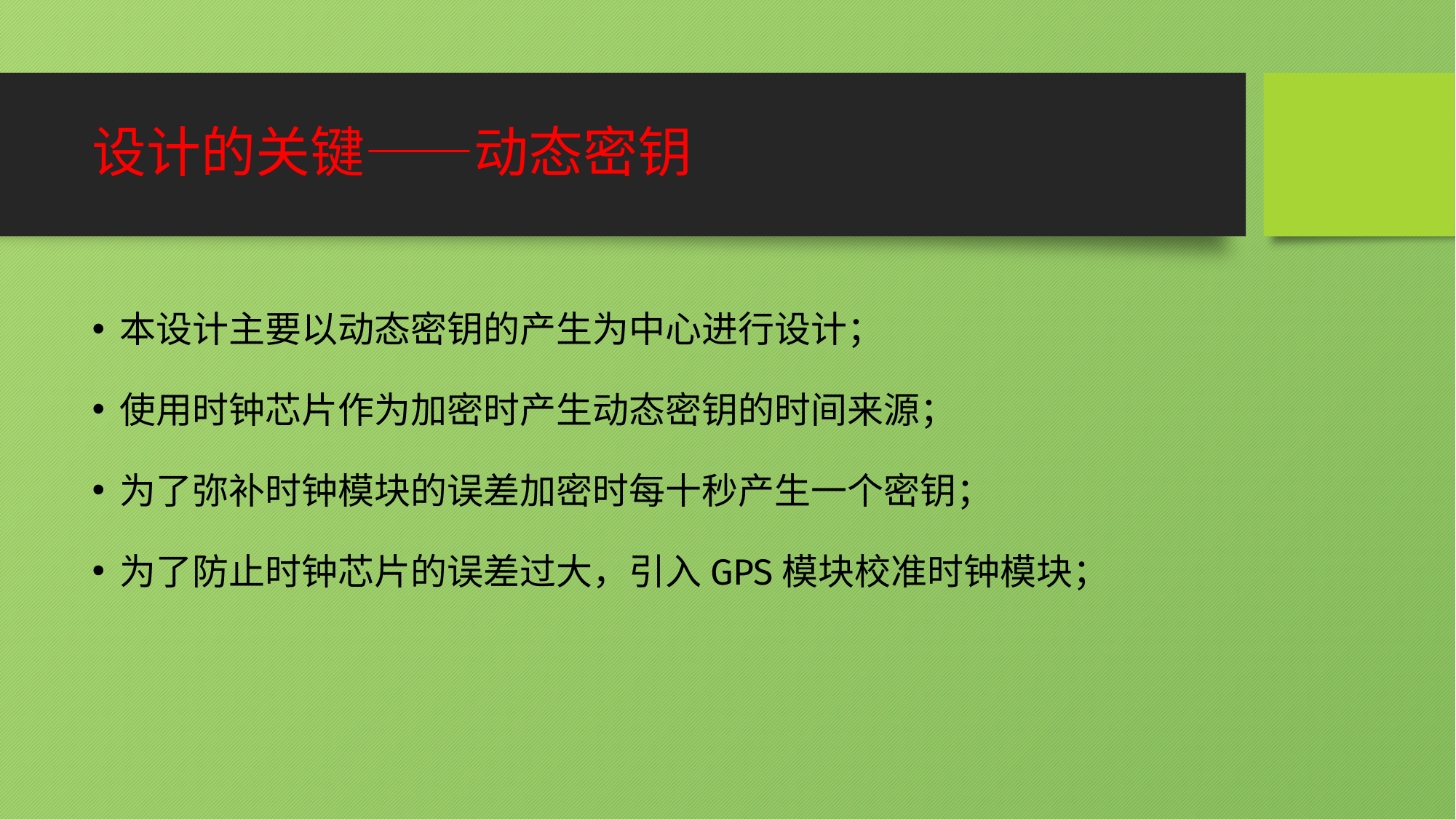

# 设计的关键——动态密钥
本设计主要以动态密钥的产生为中心进行设计；
使用时钟芯片作为加密时产生动态密钥的时间来源；
为了弥补时钟模块的误差加密时每十秒产生一个密钥；
为了防止时钟芯片的误差过大，引入GPS模块校准时钟模块；